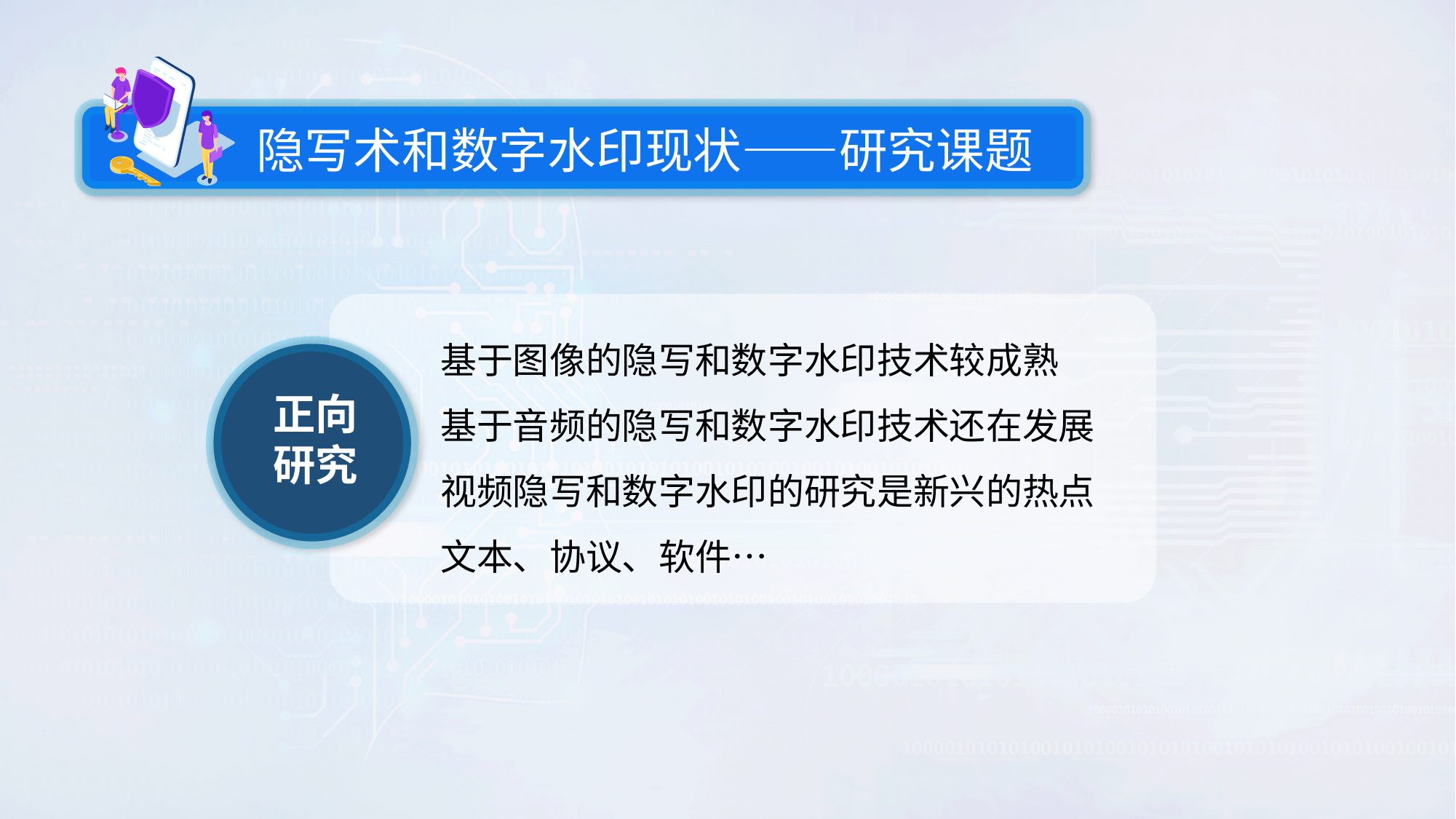

隐写术和数字水印现状——研究课题

基于图像的隐写和数字水印技术较成熟
基于音频的隐写和数字水印技术还在发展
视频隐写和数字水印的研究是新兴的热点
文本、协议、软件…

正向
研究